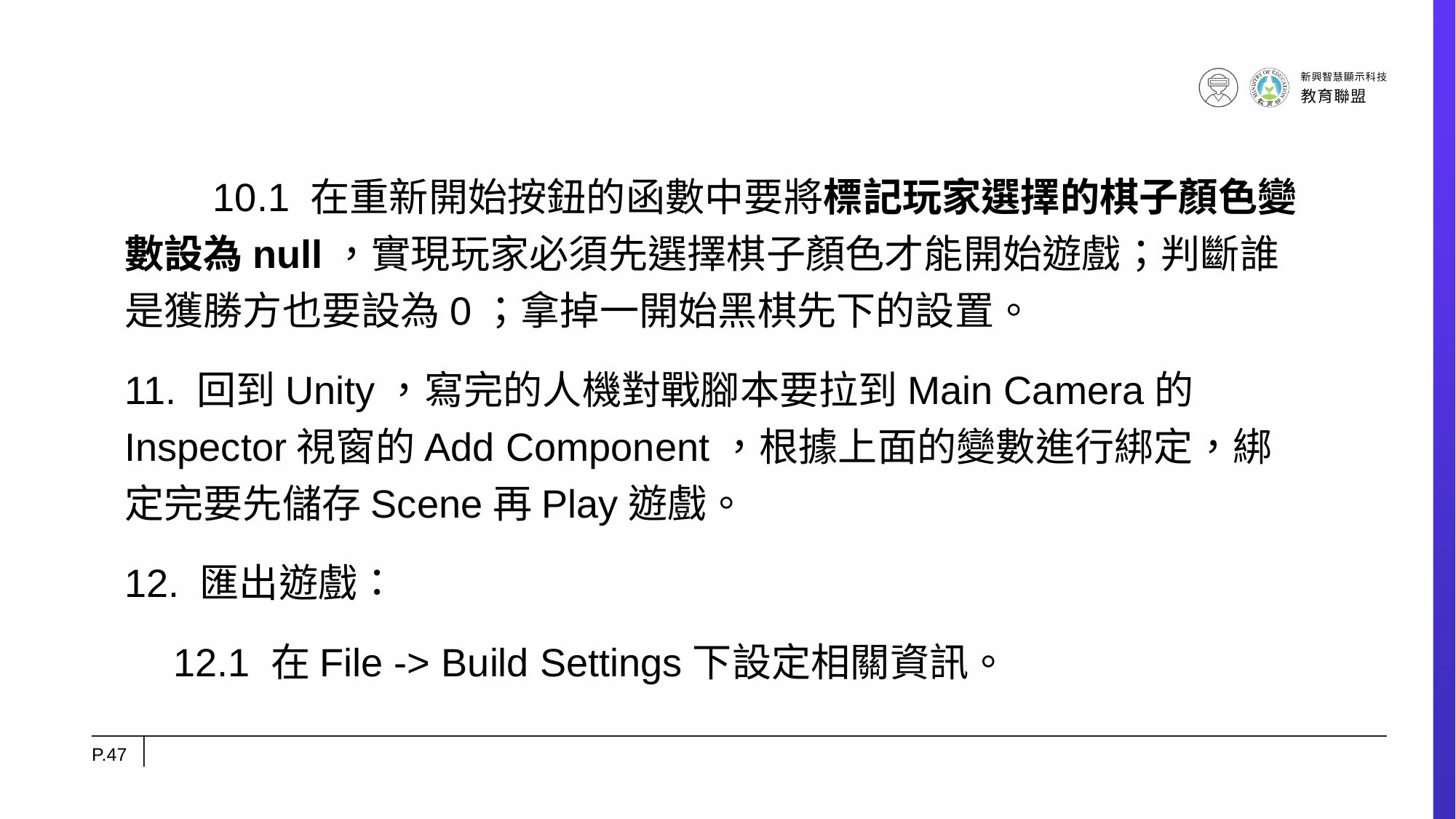

10.1 在重新開始按鈕的函數中要將標記玩家選擇的棋子顏色變數設為null，實現玩家必須先選擇棋子顏色才能開始遊戲；判斷誰是獲勝方也要設為0；拿掉一開始黑棋先下的設置。
11. 回到Unity，寫完的人機對戰腳本要拉到Main Camera的Inspector視窗的Add Component，根據上面的變數進行綁定，綁定完要先儲存Scene再Play遊戲。
12. 匯出遊戲：
　12.1 在File -> Build Settings下設定相關資訊。

P.47